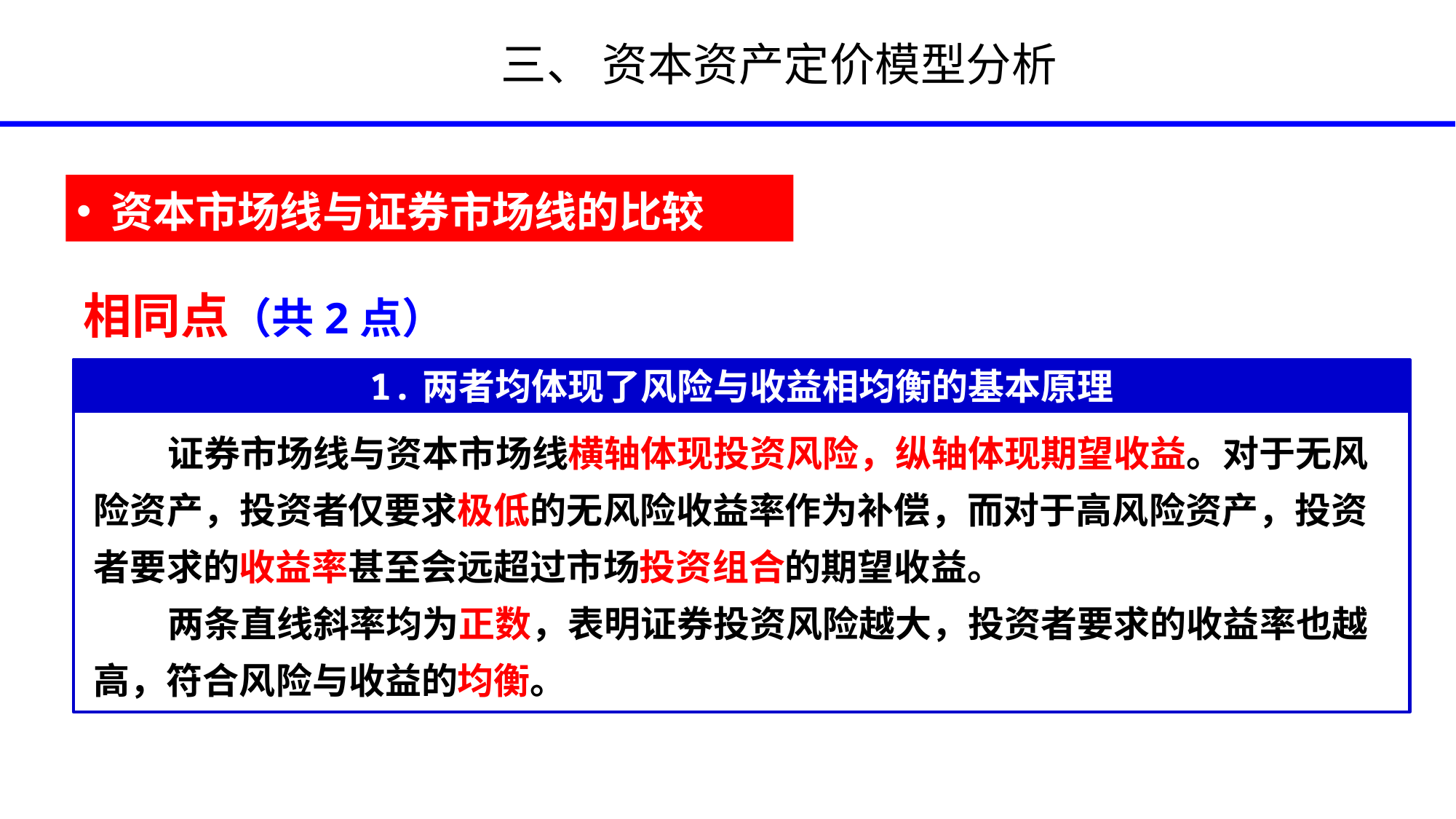

# 三、 资本资产定价模型分析

资本市场线与证券市场线的比较
相同点（共2点）
1.两者均体现了风险与收益相均衡的基本原理

        证券市场线与资本市场线横轴体现投资风险，纵轴体现期望收益。对于无风险资产，投资者仅要求极低的无风险收益率作为补偿，而对于高风险资产，投资者要求的收益率甚至会远超过市场投资组合的期望收益。
        两条直线斜率均为正数，表明证券投资风险越大，投资者要求的收益率也越高，符合风险与收益的均衡。